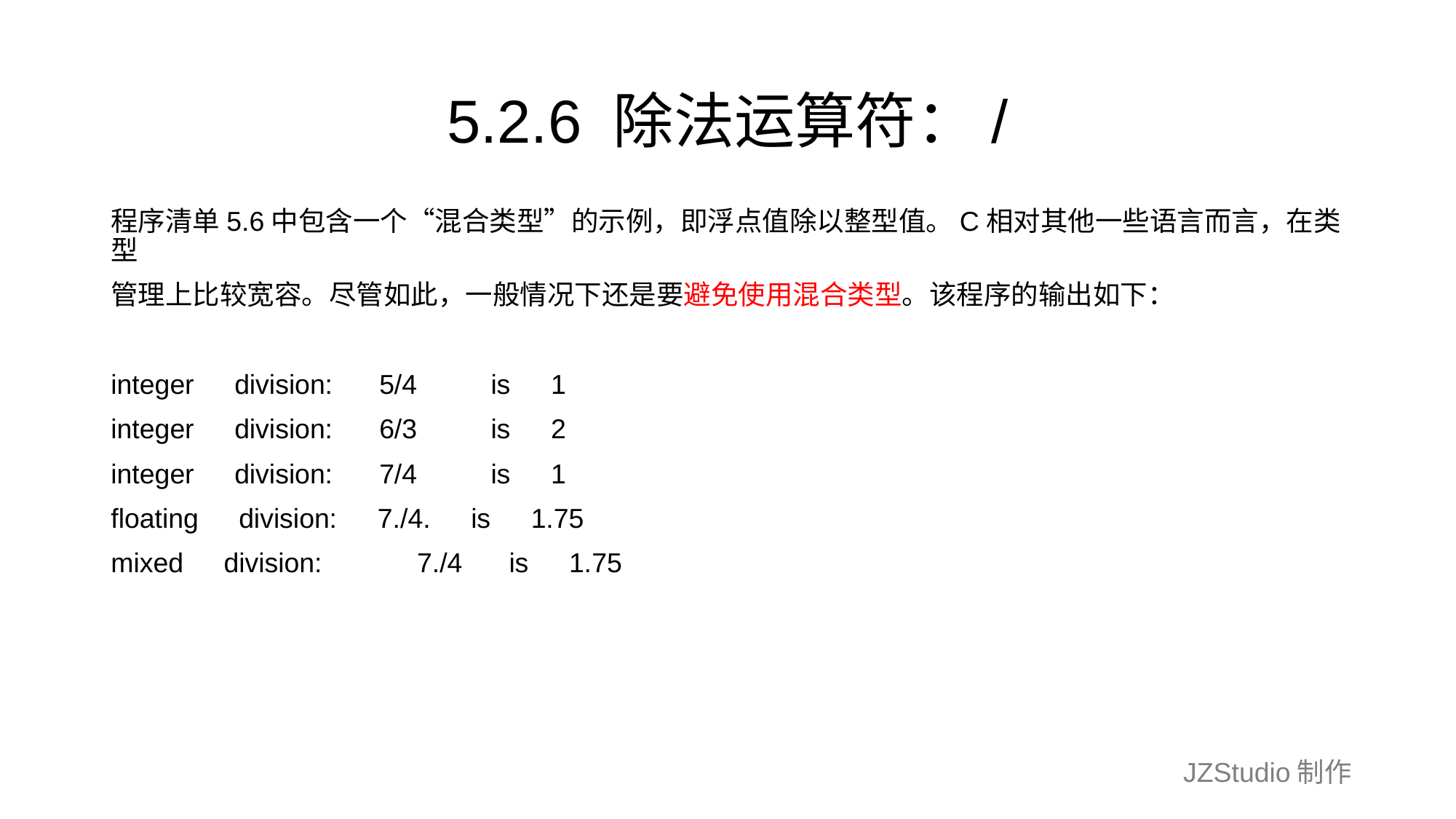

# 5.2.6 除法运算符：/
程序清单5.6中包含一个“混合类型”的示例，即浮点值除以整型值。C相对其他一些语言而言，在类型
管理上比较宽容。尽管如此，一般情况下还是要避免使用混合类型。该程序的输出如下：

integer　division:　 5/4　　 is　1
integer　division:　 6/3　　 is　2
integer　division:　 7/4　　 is　1
floating　division:　7./4.　is　1.75
mixed　division:　　　7./4　 is　1.75